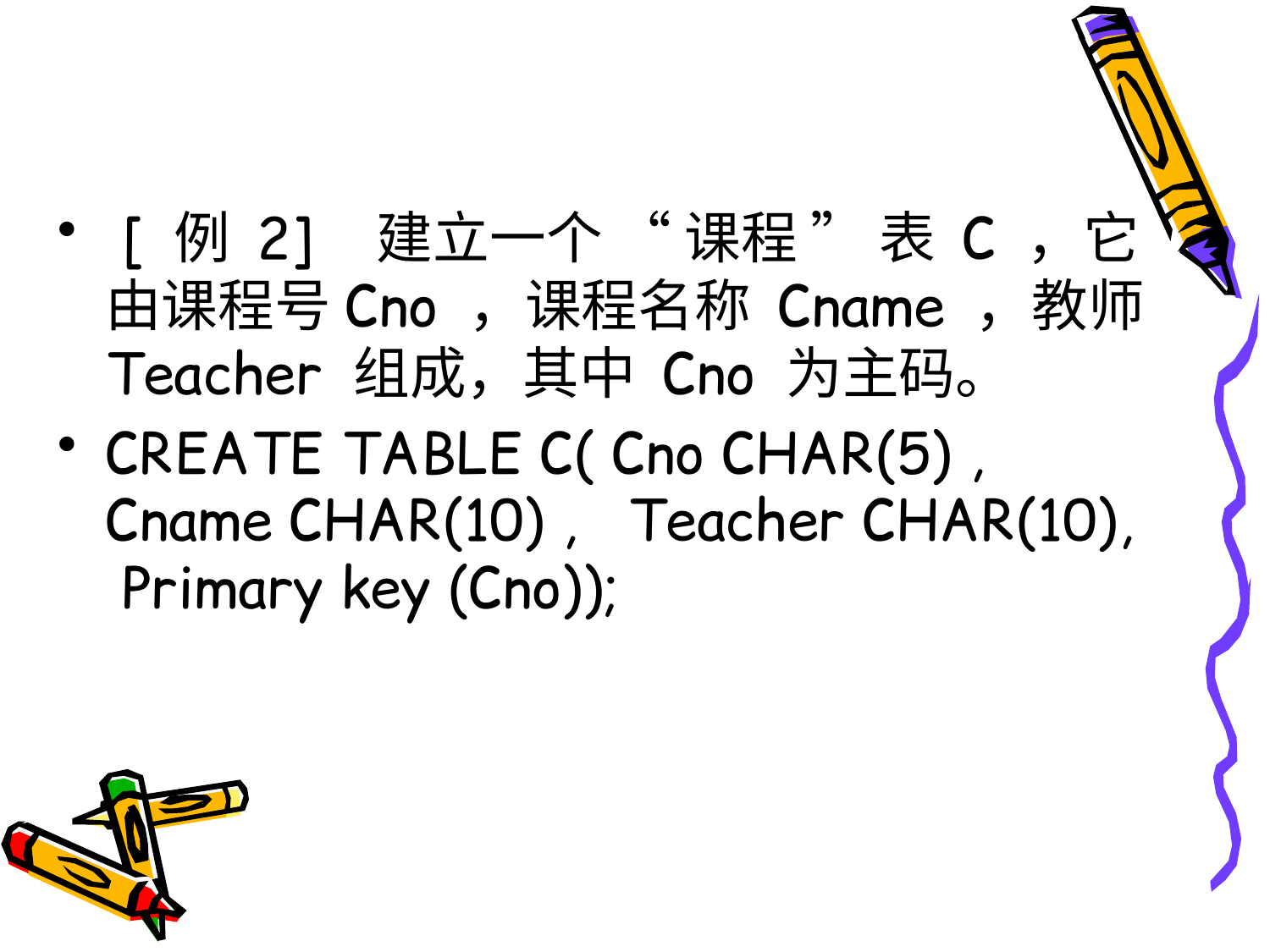

#
 [ 例 2]   建立一个 “ 课程 ” 表 C ，它由课程号Cno ，课程名称 Cname ，教师 Teacher 组成，其中 Cno 为主码。
CREATE TABLE C( Cno CHAR(5) ,  Cname CHAR(10) ,   Teacher CHAR(10),   Primary key (Cno));